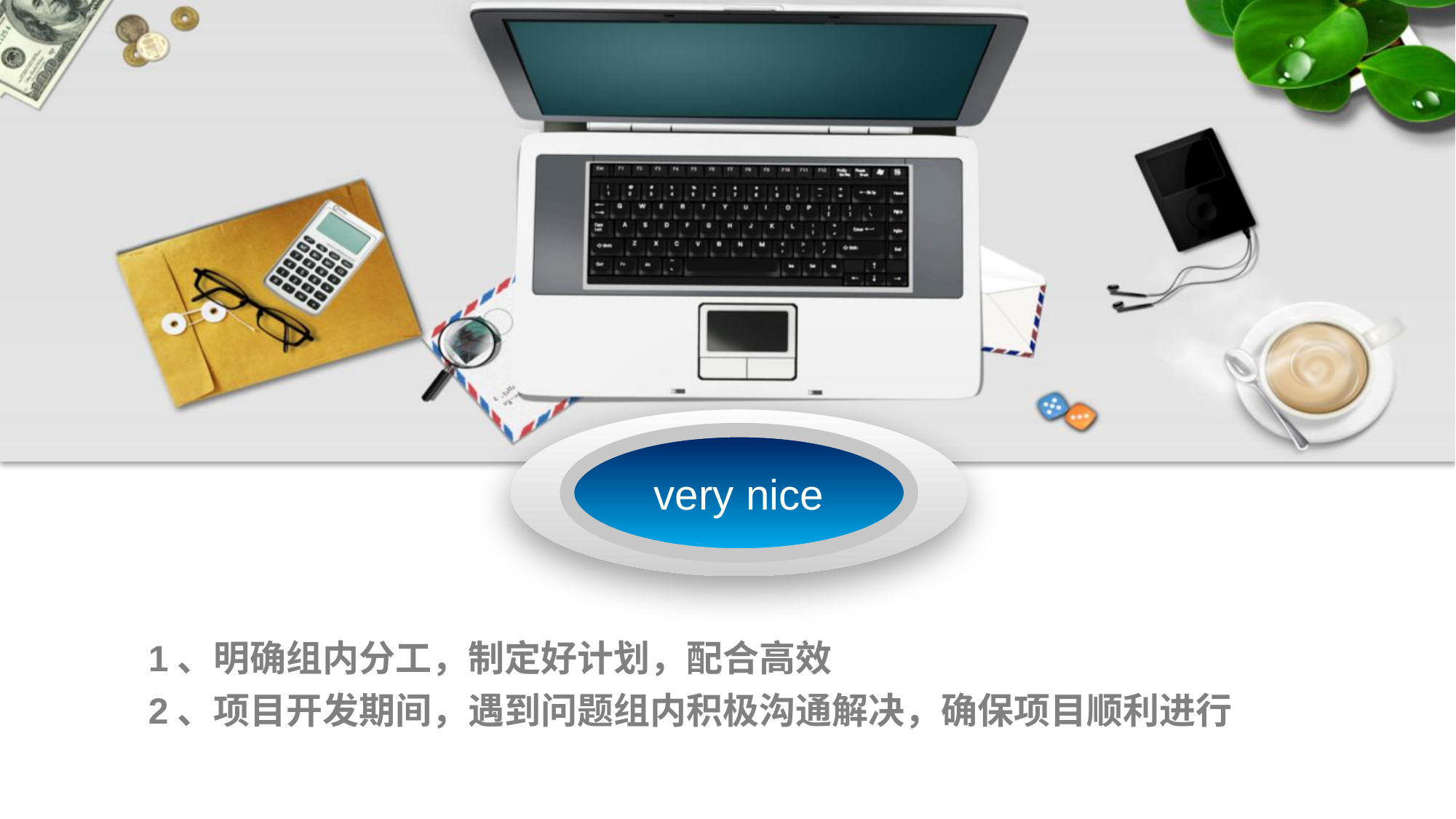

very nice
1、明确组内分工，制定好计划，配合高效
2、项目开发期间，遇到问题组内积极沟通解决，确保项目顺利进行